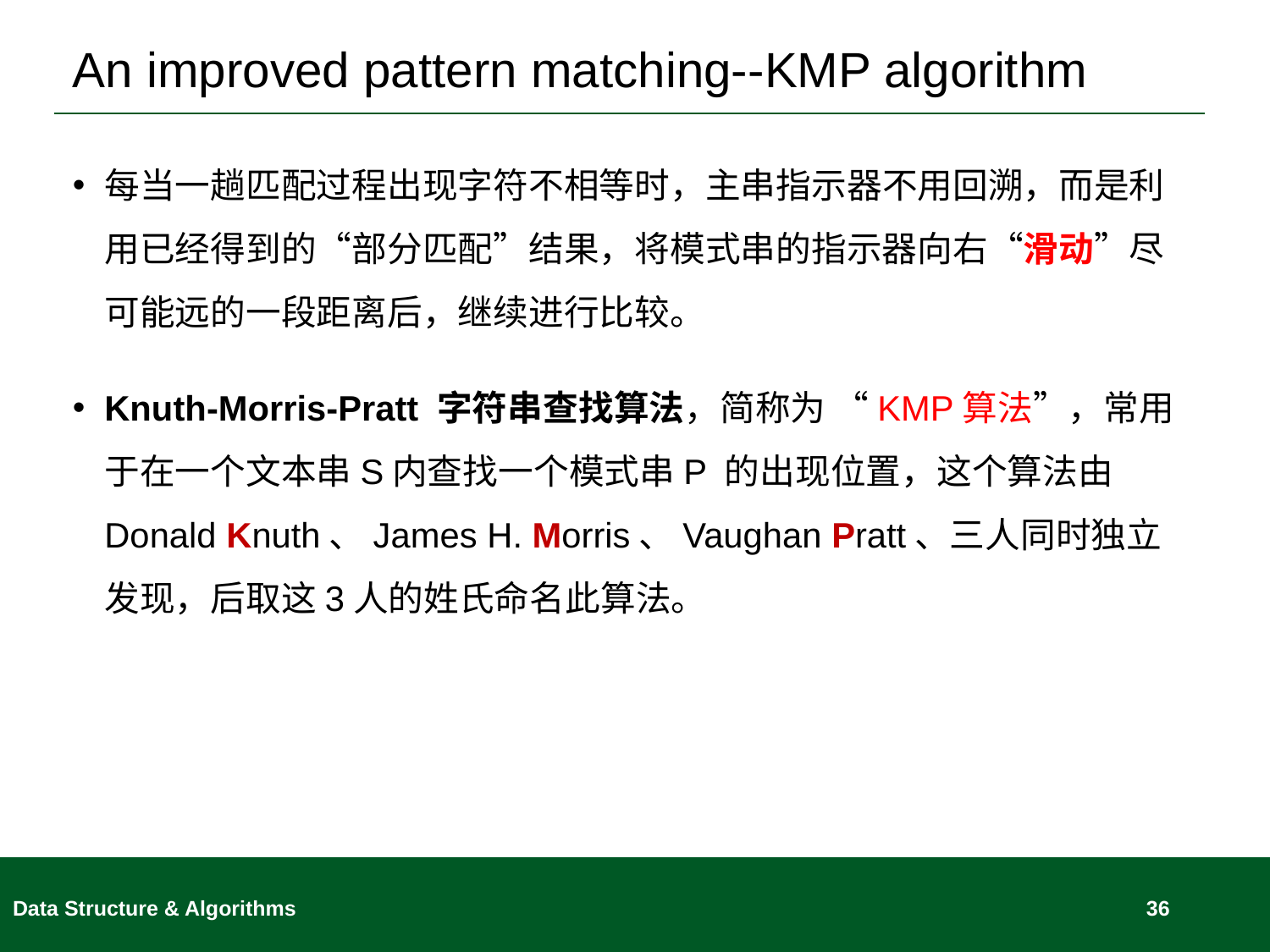

# An improved pattern matching--KMP algorithm
每当一趟匹配过程出现字符不相等时，主串指示器不用回溯，而是利用已经得到的“部分匹配”结果，将模式串的指示器向右“滑动”尽可能远的一段距离后，继续进行比较。
Knuth-Morris-Pratt 字符串查找算法，简称为 “KMP算法”，常用于在一个文本串S内查找一个模式串P 的出现位置，这个算法由Donald Knuth、James H. Morris、Vaughan Pratt、三人同时独立发现，后取这3人的姓氏命名此算法。

Data Structure & Algorithms
36